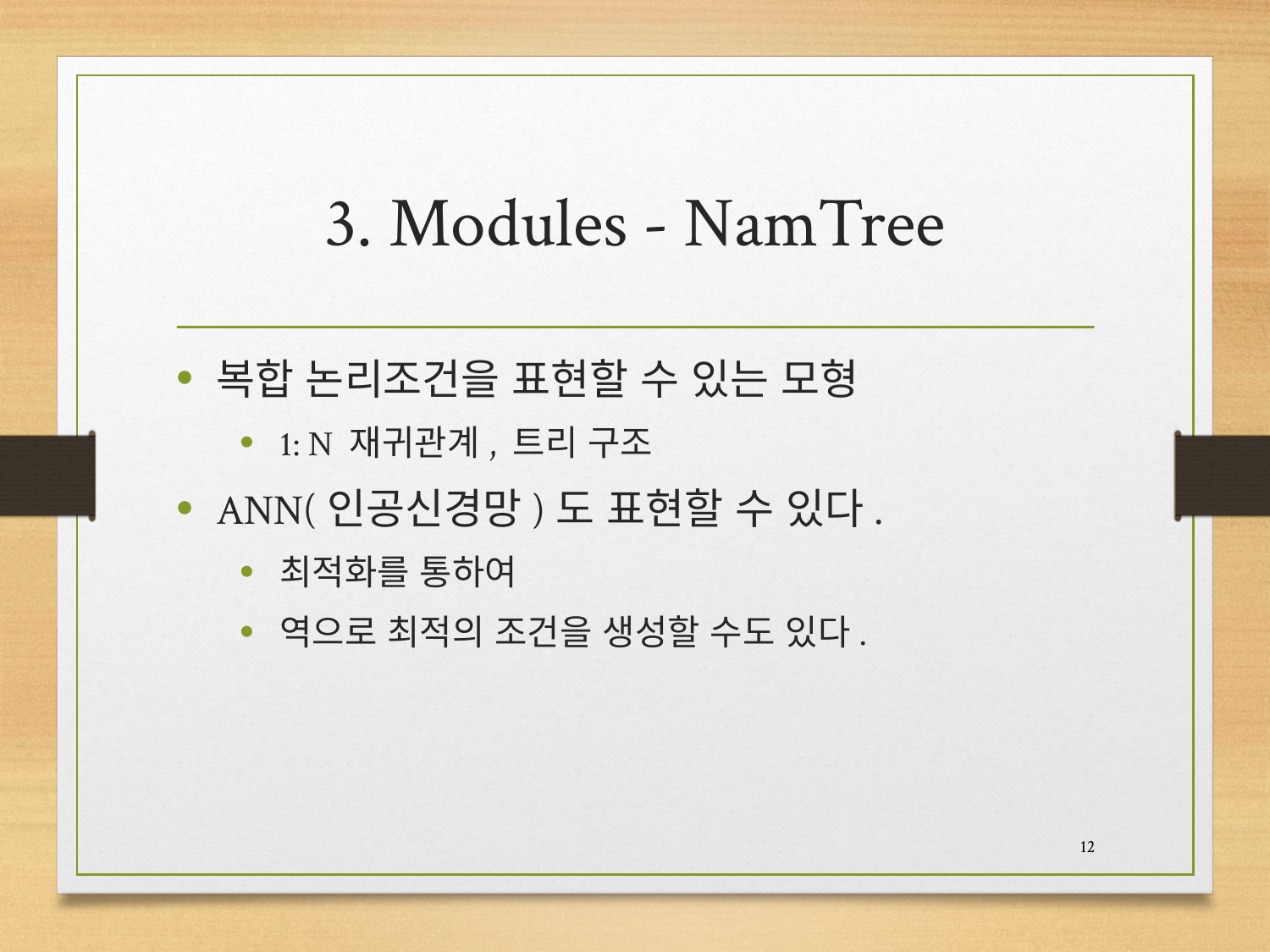

# 3. Modules - NamTree
복합 논리조건을 표현할 수 있는 모형
1: N 재귀관계, 트리 구조
ANN(인공신경망)도 표현할 수 있다.
최적화를 통하여
역으로 최적의 조건을 생성할 수도 있다.
12